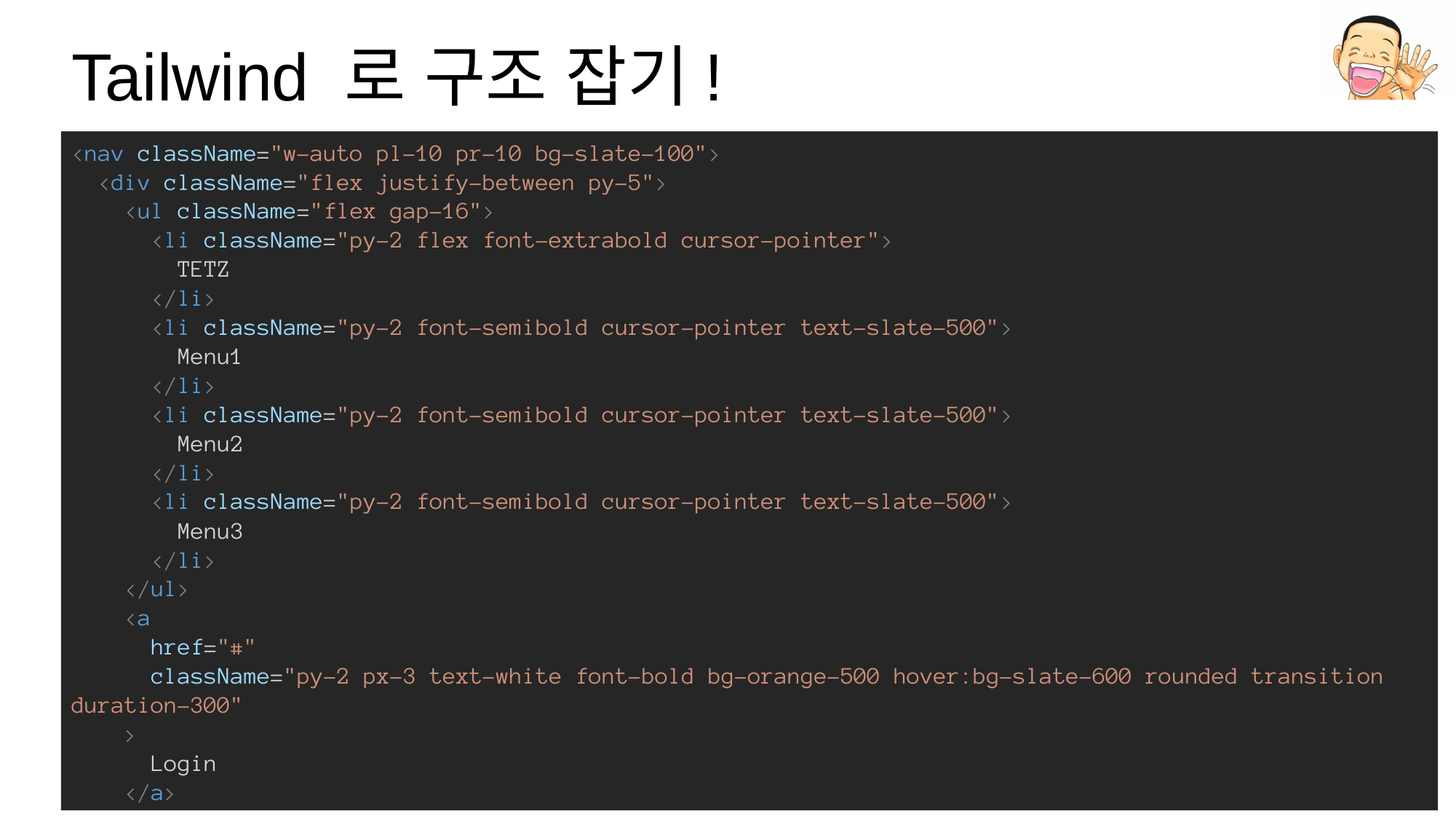

# Tailwind 로 구조 잡기!
<nav className="w-auto pl-10 pr-10 bg-slate-100">
  <div className="flex justify-between py-5">
    <ul className="flex gap-16">
      <li className="py-2 flex font-extrabold cursor-pointer">
        TETZ
      </li>
      <li className="py-2 font-semibold cursor-pointer text-slate-500">
        Menu1
      </li>
      <li className="py-2 font-semibold cursor-pointer text-slate-500">
        Menu2
      </li>
      <li className="py-2 font-semibold cursor-pointer text-slate-500">
        Menu3
      </li>
    </ul>
    <a
      href="#"
      className="py-2 px-3 text-white font-bold bg-orange-500 hover:bg-slate-600 rounded transition duration-300"
    >
      Login
    </a>